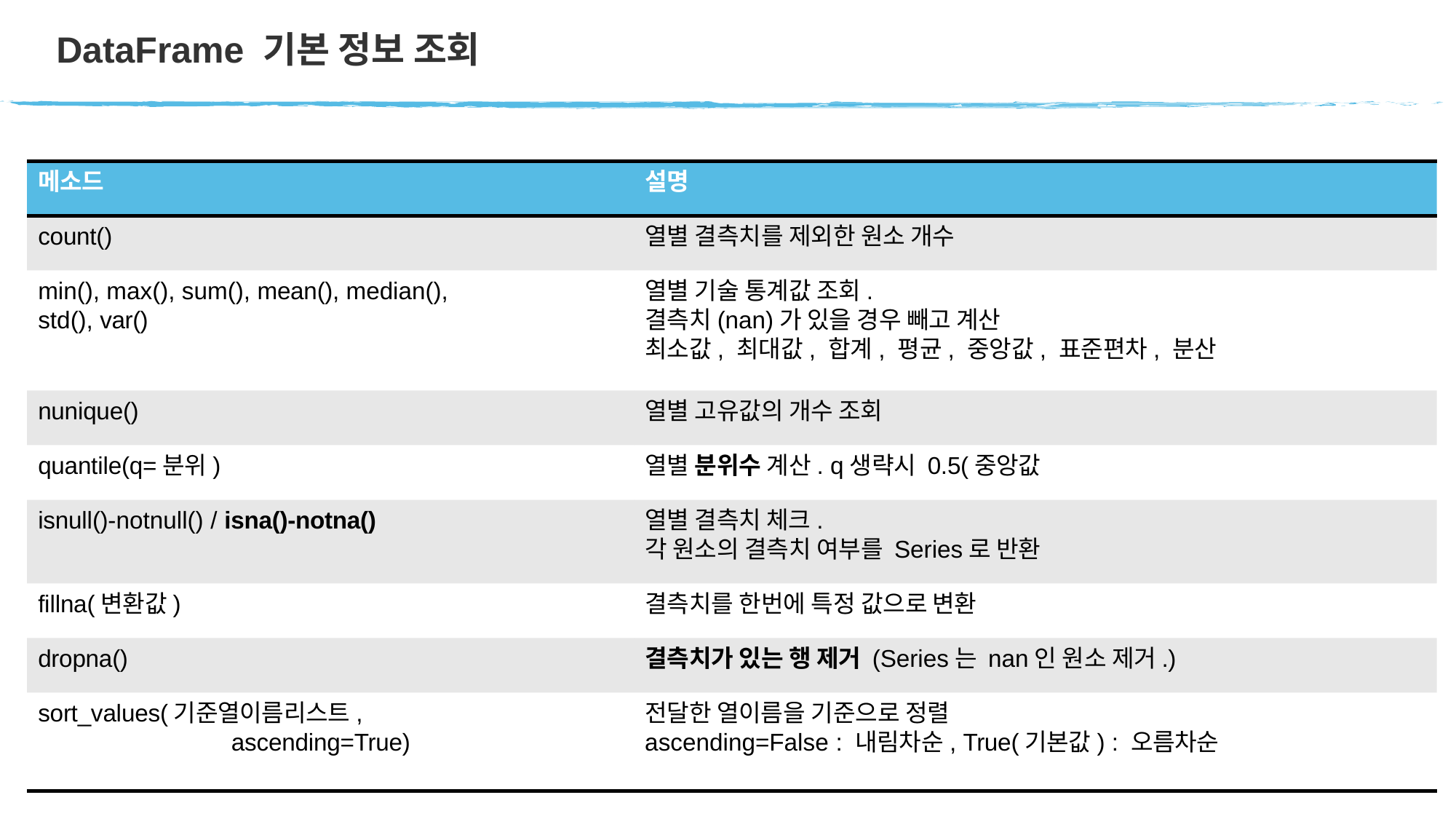

# DataFrame 기본 정보 조회

메소드
설명
count()
열별 결측치를 제외한 원소 개수
min(), max(), sum(), mean(), median(), std(), var()
열별 기술 통계값 조회.
결측치(nan)가 있을 경우 빼고 계산
최소값, 최대값, 합계, 평균, 중앙값, 표준편차, 분산

nunique()
열별 고유값의 개수 조회
quantile(q=분위)
열별 분위수 계산. q생략시 0.5(중앙값

isnull()-notnull() / isna()-notna()
열별 결측치 체크.
각 원소의 결측치 여부를 Series로 반환
fillna(변환값)
결측치를 한번에 특정 값으로 변환

dropna()
결측치가 있는 행 제거 (Series는 nan인 원소 제거.)
sort_values(기준열이름리스트,
ascending=True)
전달한 열이름을 기준으로 정렬
ascending=False : 내림차순, True(기본값) : 오름차순